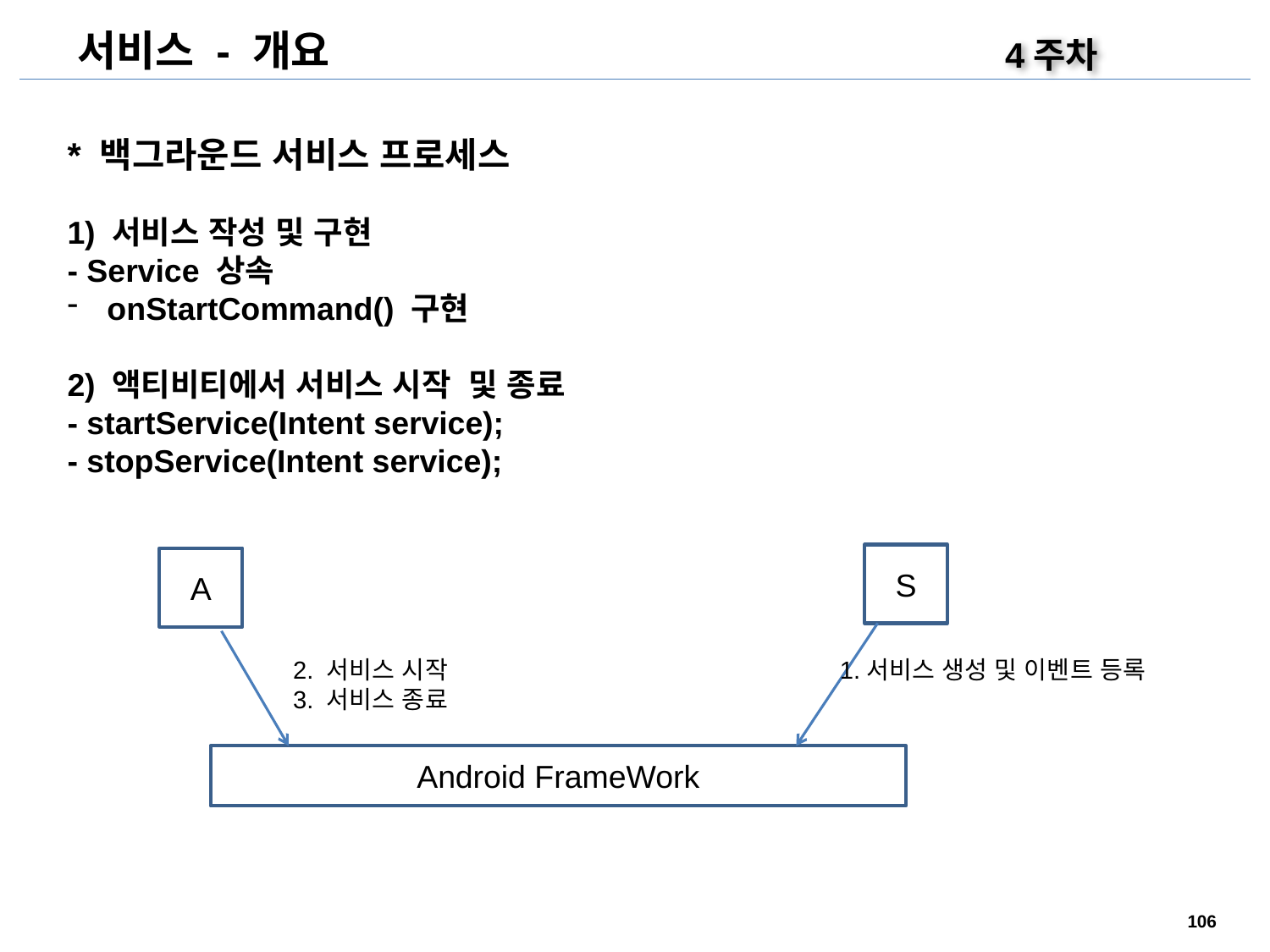

서비스 - 개요
4주차
* 백그라운드 서비스 프로세스

1) 서비스 작성 및 구현
- Service 상속
onStartCommand() 구현

2) 액티비티에서 서비스 시작  및 종료
- startService(Intent service);
- stopService(Intent service);
S
A
2. 서비스 시작
3. 서비스 종료
1.서비스 생성 및 이벤트 등록
Android FrameWork